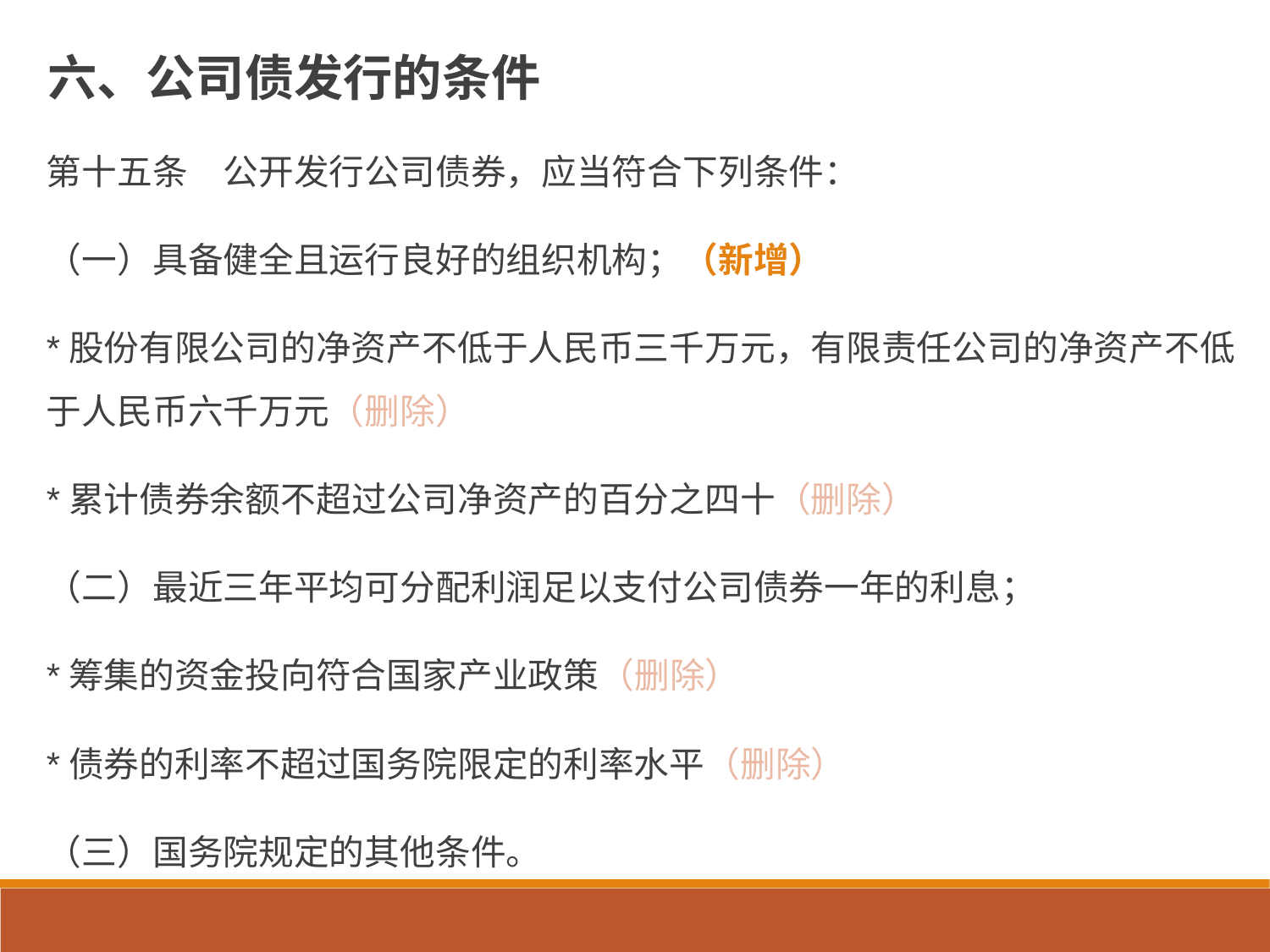

# 六、公司债发行的条件
第十五条　公开发行公司债券，应当符合下列条件：
（一）具备健全且运行良好的组织机构；（新增）
*股份有限公司的净资产不低于人民币三千万元，有限责任公司的净资产不低于人民币六千万元（删除）
*累计债券余额不超过公司净资产的百分之四十（删除）
（二）最近三年平均可分配利润足以支付公司债券一年的利息；
*筹集的资金投向符合国家产业政策（删除）
*债券的利率不超过国务院限定的利率水平（删除）
（三）国务院规定的其他条件。